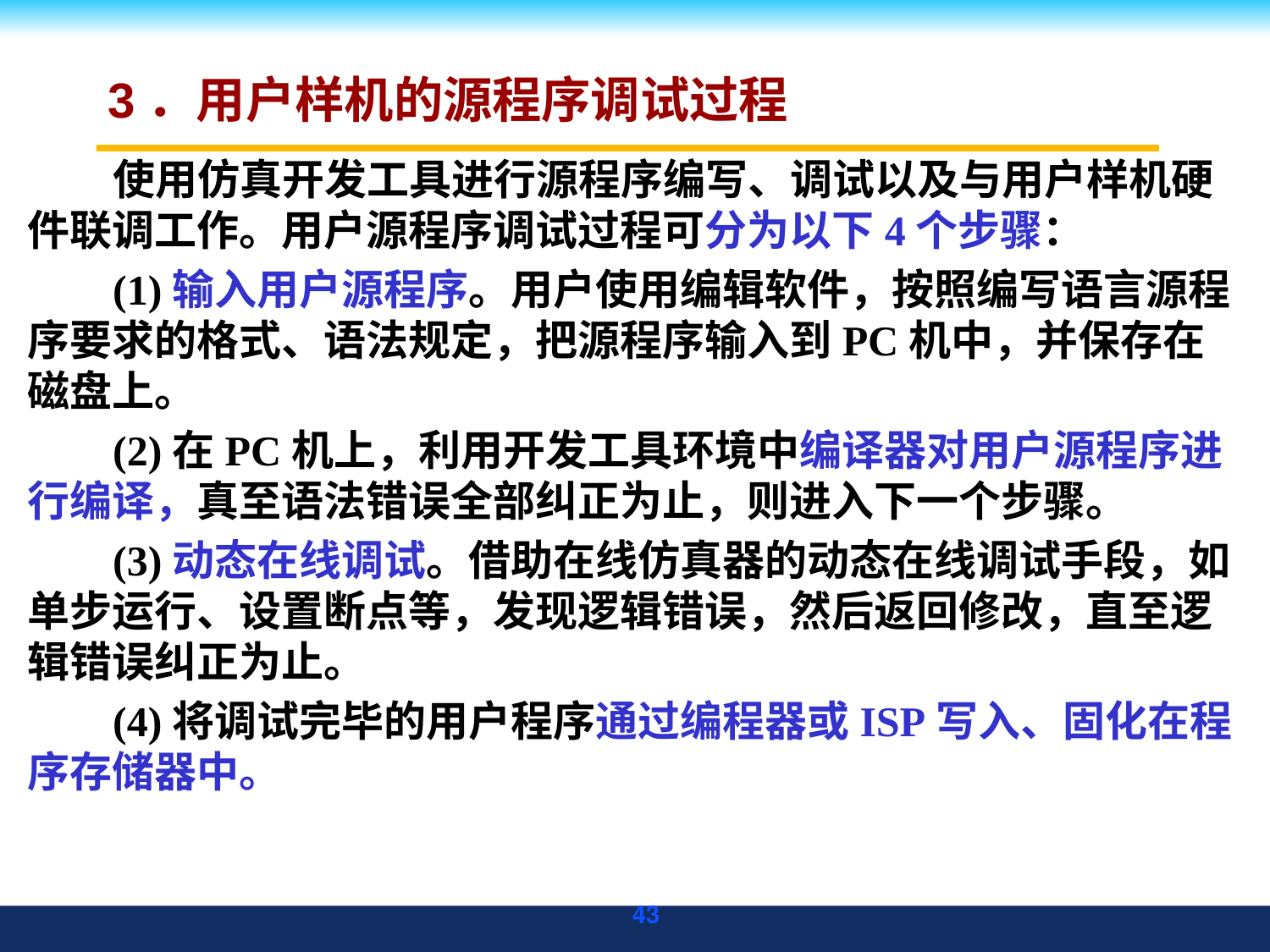

# 3．用户样机的源程序调试过程
使用仿真开发工具进行源程序编写、调试以及与用户样机硬件联调工作。用户源程序调试过程可分为以下4个步骤：
(1)输入用户源程序。用户使用编辑软件，按照编写语言源程序要求的格式、语法规定，把源程序输入到PC机中，并保存在磁盘上。
(2)在PC机上，利用开发工具环境中编译器对用户源程序进行编译，真至语法错误全部纠正为止，则进入下一个步骤。
(3)动态在线调试。借助在线仿真器的动态在线调试手段，如单步运行、设置断点等，发现逻辑错误，然后返回修改，直至逻辑错误纠正为止。
(4)将调试完毕的用户程序通过编程器或ISP写入、固化在程序存储器中。
43